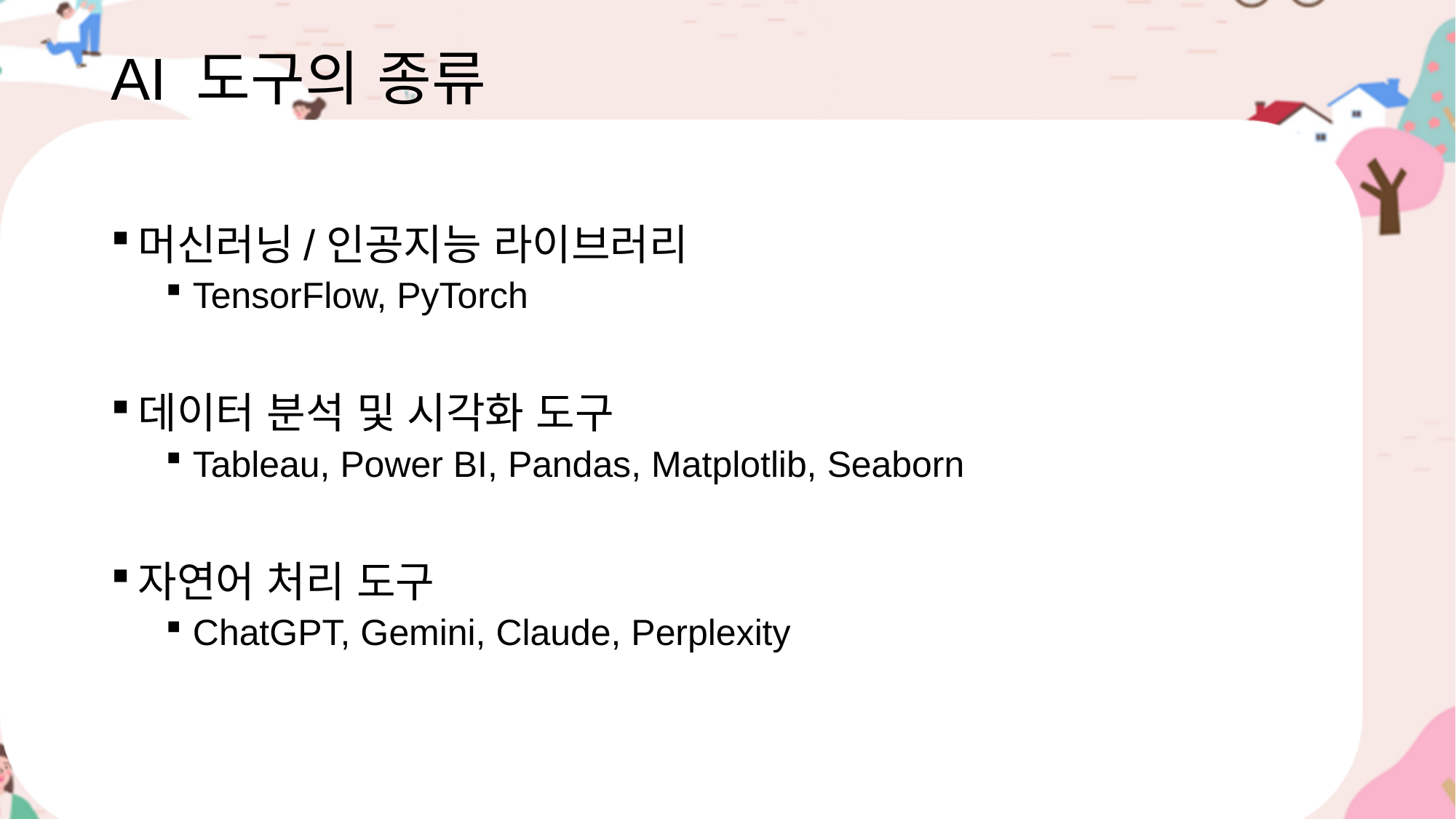

# AI 도구의 종류
머신러닝/인공지능 라이브러리
TensorFlow, PyTorch

데이터 분석 및 시각화 도구
Tableau, Power BI, Pandas, Matplotlib, Seaborn

자연어 처리 도구
ChatGPT, Gemini, Claude, Perplexity